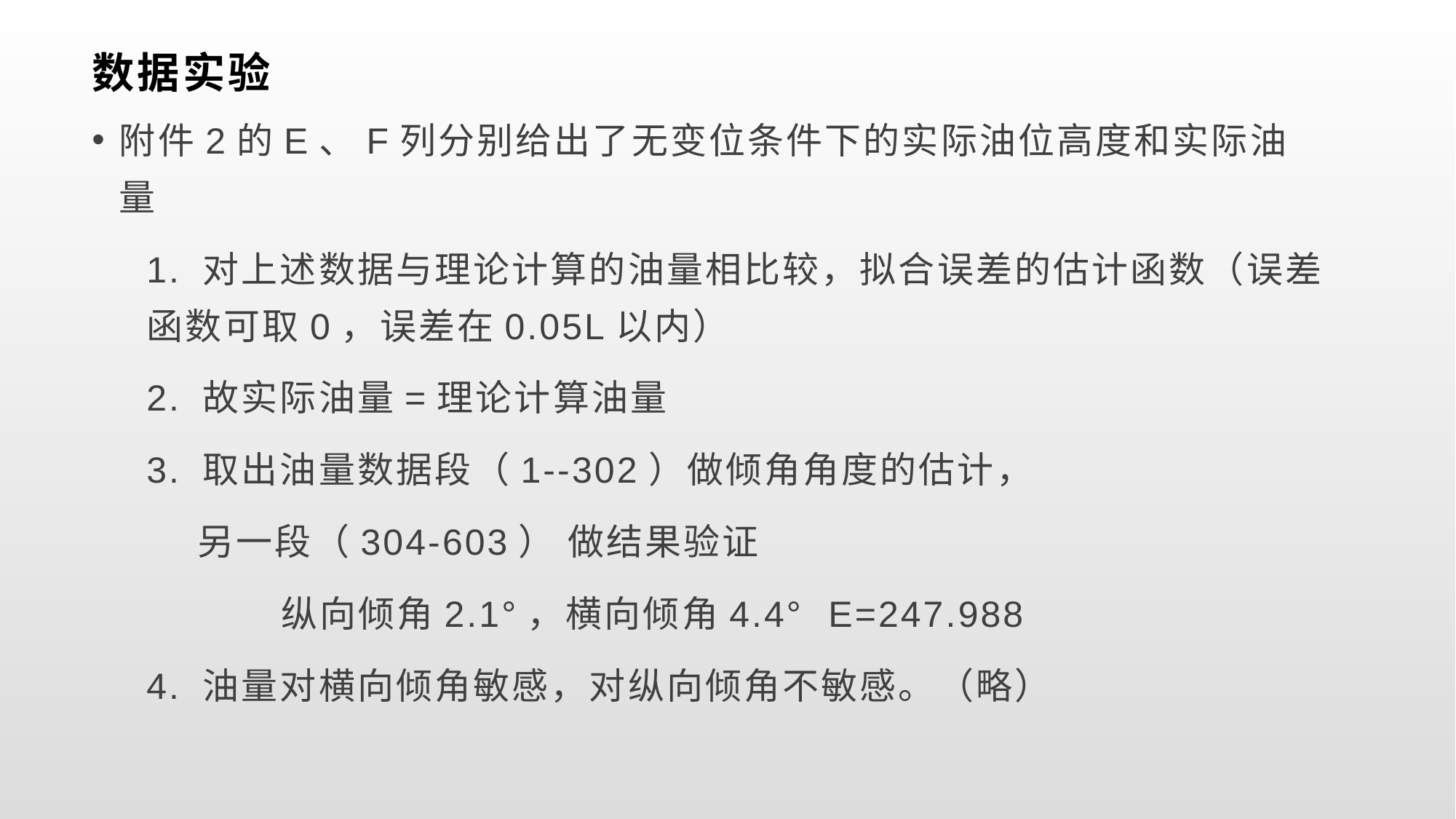

# 数据实验
附件2的E、F列分别给出了无变位条件下的实际油位高度和实际油量
1. 对上述数据与理论计算的油量相比较，拟合误差的估计函数（误差函数可取0，误差在0.05L以内）
2. 故实际油量=理论计算油量
3. 取出油量数据段（1--302）做倾角角度的估计，
    另一段（304-603） 做结果验证
            纵向倾角2.1°，横向倾角4.4°  E=247.988
4. 油量对横向倾角敏感，对纵向倾角不敏感。（略）